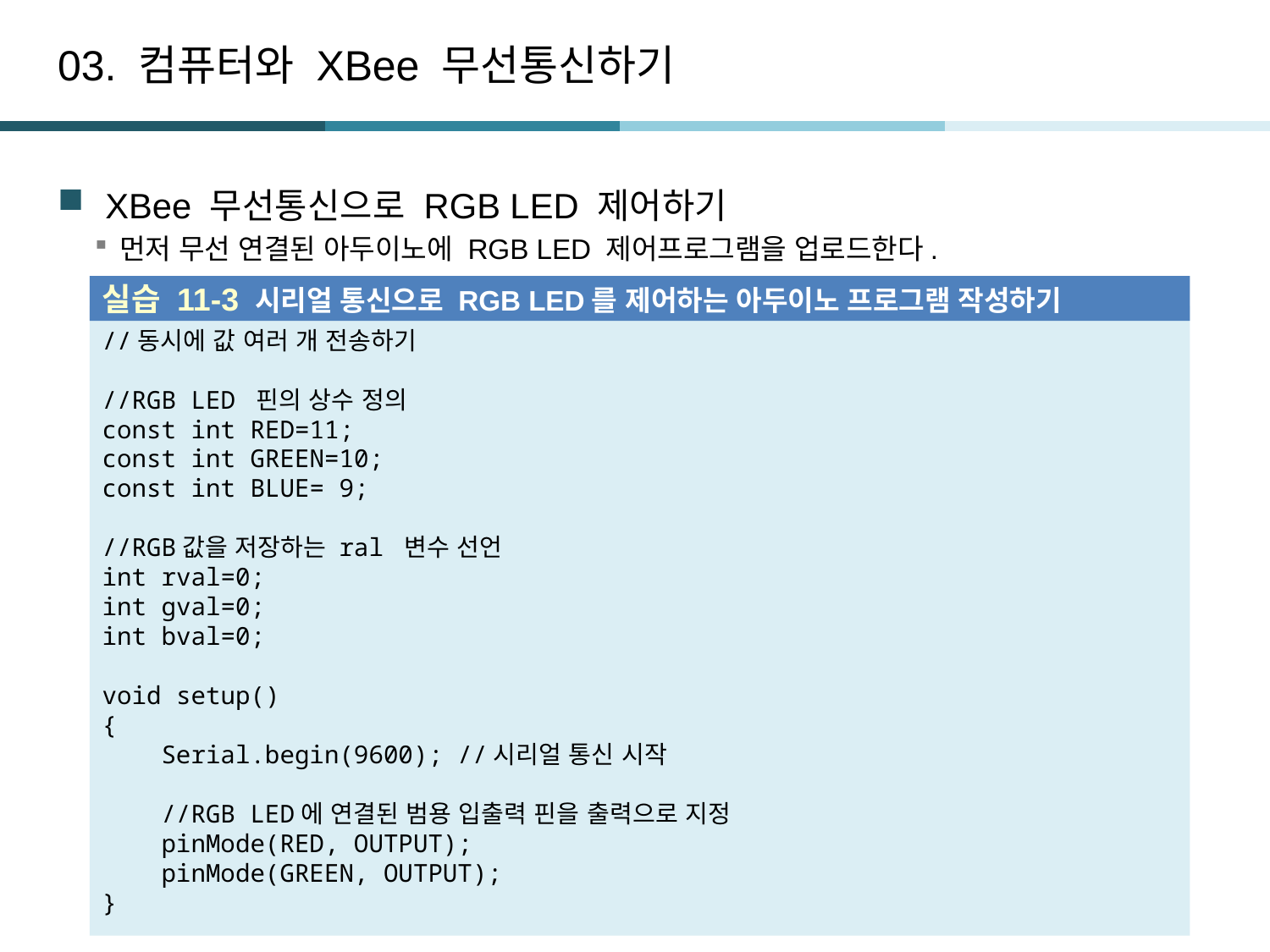

# 03. 컴퓨터와 XBee 무선통신하기
XBee 무선통신으로 RGB LED 제어하기
먼저 무선 연결된 아두이노에 RGB LED 제어프로그램을 업로드한다.

실습 11-3 시리얼 통신으로 RGB LED를 제어하는 아두이노 프로그램 작성하기
//동시에 값 여러 개 전송하기

//RGB LED 핀의 상수 정의
const int RED=11;
const int GREEN=10;
const int BLUE= 9;

//RGB값을 저장하는 ral 변수 선언
int rval=0;
int gval=0;
int bval=0;

void setup()
{
    Serial.begin(9600); //시리얼 통신 시작

    //RGB LED에 연결된 범용 입출력 핀을 출력으로 지정
    pinMode(RED, OUTPUT);
    pinMode(GREEN, OUTPUT);
}